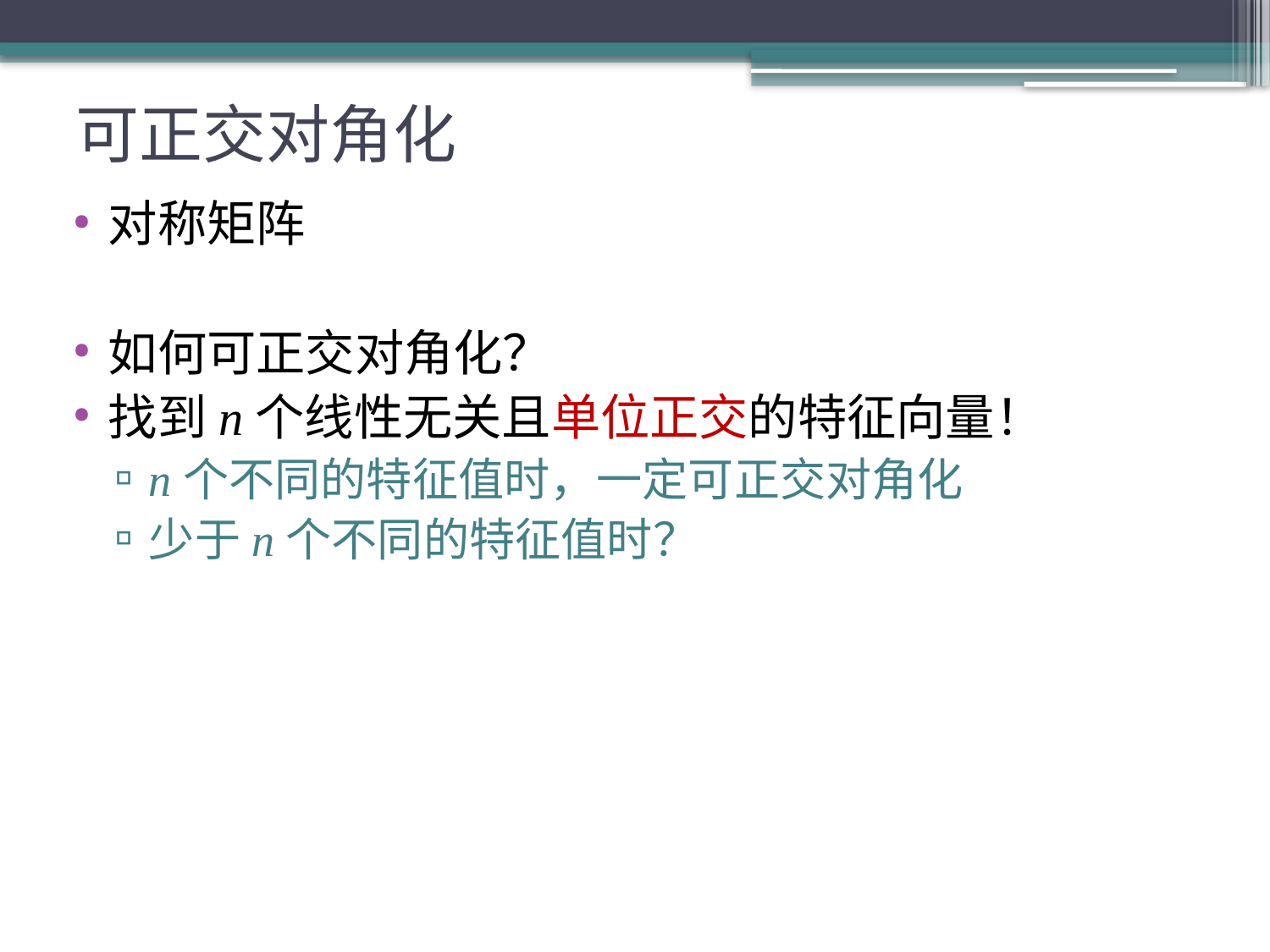

# 可正交对角化
对称矩阵

如何可正交对角化？
找到n个线性无关且单位正交的特征向量！
n个不同的特征值时，一定可正交对角化
少于n个不同的特征值时？